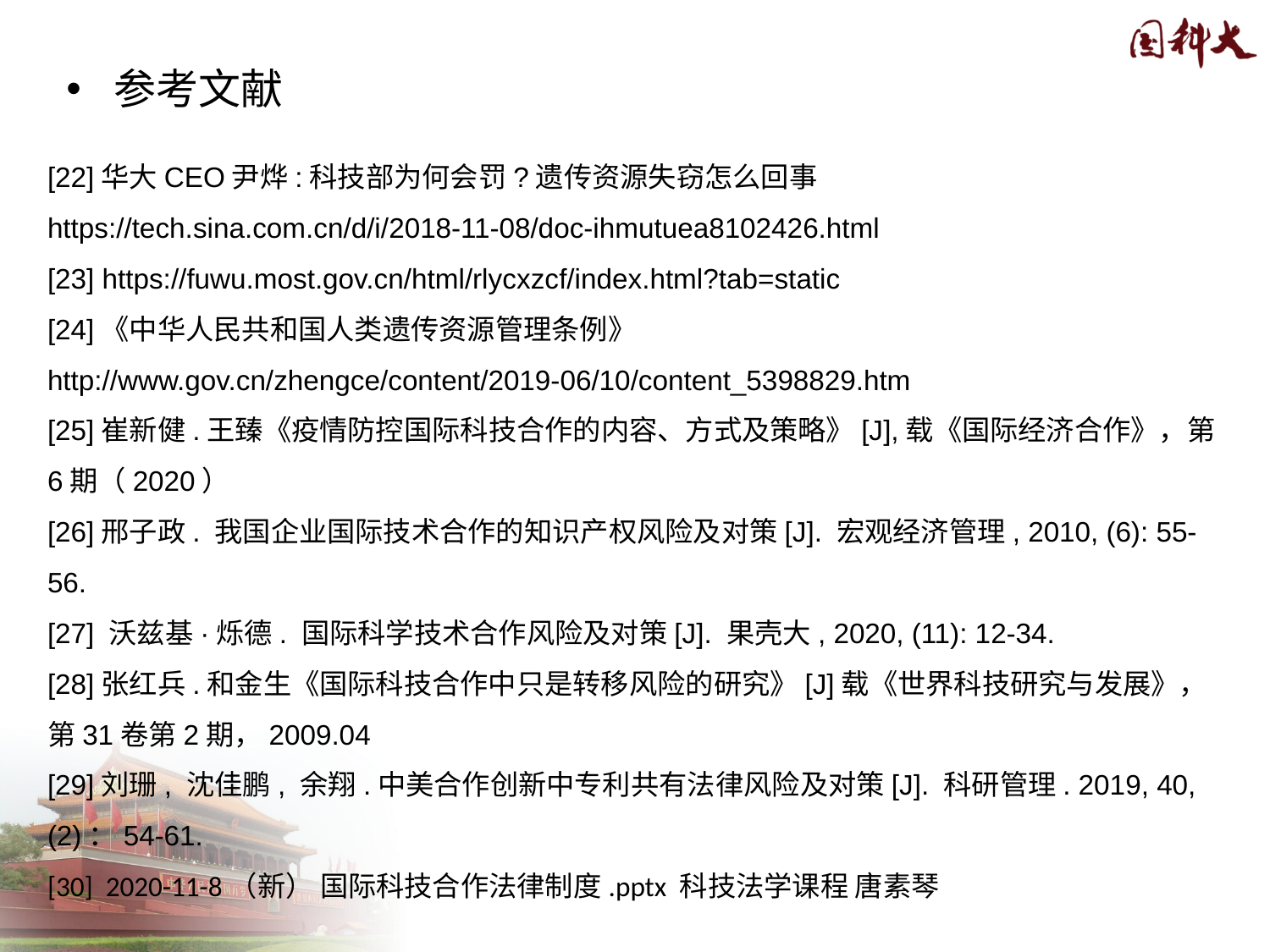

参考文献
[22]华大CEO尹烨:科技部为何会罚?遗传资源失窃怎么回事 https://tech.sina.com.cn/d/i/2018-11-08/doc-ihmutuea8102426.html
[23] https://fuwu.most.gov.cn/html/rlycxzcf/index.html?tab=static
[24]《中华人民共和国人类遗传资源管理条例》http://www.gov.cn/zhengce/content/2019-06/10/content_5398829.htm
[25]崔新健.王臻《疫情防控国际科技合作的内容、方式及策略》[J],载《国际经济合作》，第6期（2020）
[26]邢子政. 我国企业国际技术合作的知识产权风险及对策[J]. 宏观经济管理, 2010, (6): 55-56.
[27] 沃兹基·烁德. 国际科学技术合作风险及对策[J]. 果壳大, 2020, (11): 12-34.
[28]张红兵.和金生《国际科技合作中只是转移风险的研究》[J]载《世界科技研究与发展》，第31卷第2期，2009.04
[29]刘珊, 沈佳鹏, 余翔.中美合作创新中专利共有法律风险及对策[J]. 科研管理. 2019, 40, (2)：54-61.
[30]  2020-11-8（新） 国际科技合作法律制度.pptx 科技法学课程 唐素琴